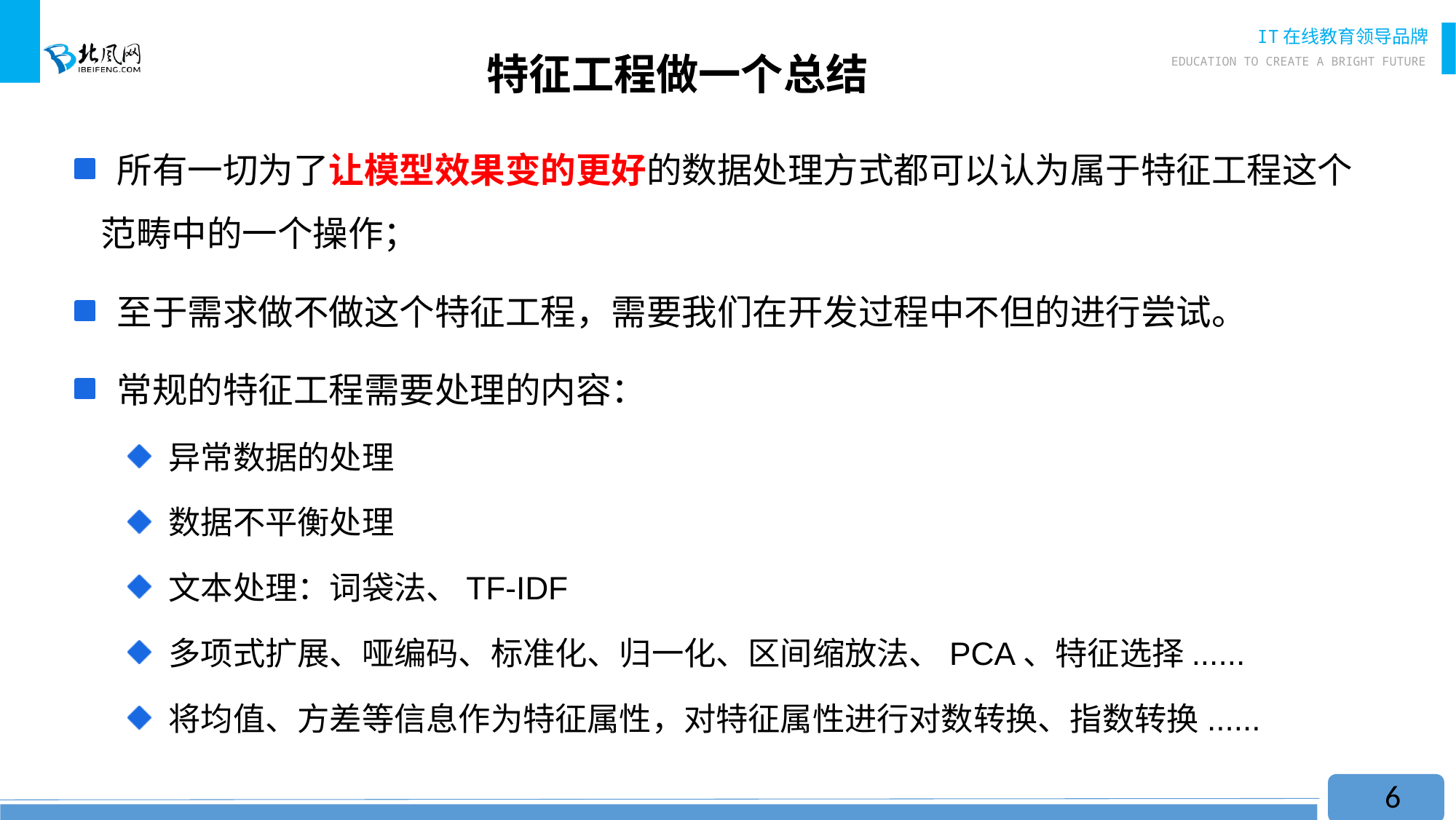

# 特征工程做一个总结
 所有一切为了让模型效果变的更好的数据处理方式都可以认为属于特征工程这个范畴中的一个操作；
 至于需求做不做这个特征工程，需要我们在开发过程中不但的进行尝试。
 常规的特征工程需要处理的内容：
 异常数据的处理
 数据不平衡处理
 文本处理：词袋法、TF-IDF
 多项式扩展、哑编码、标准化、归一化、区间缩放法、PCA、特征选择......
 将均值、方差等信息作为特征属性，对特征属性进行对数转换、指数转换......